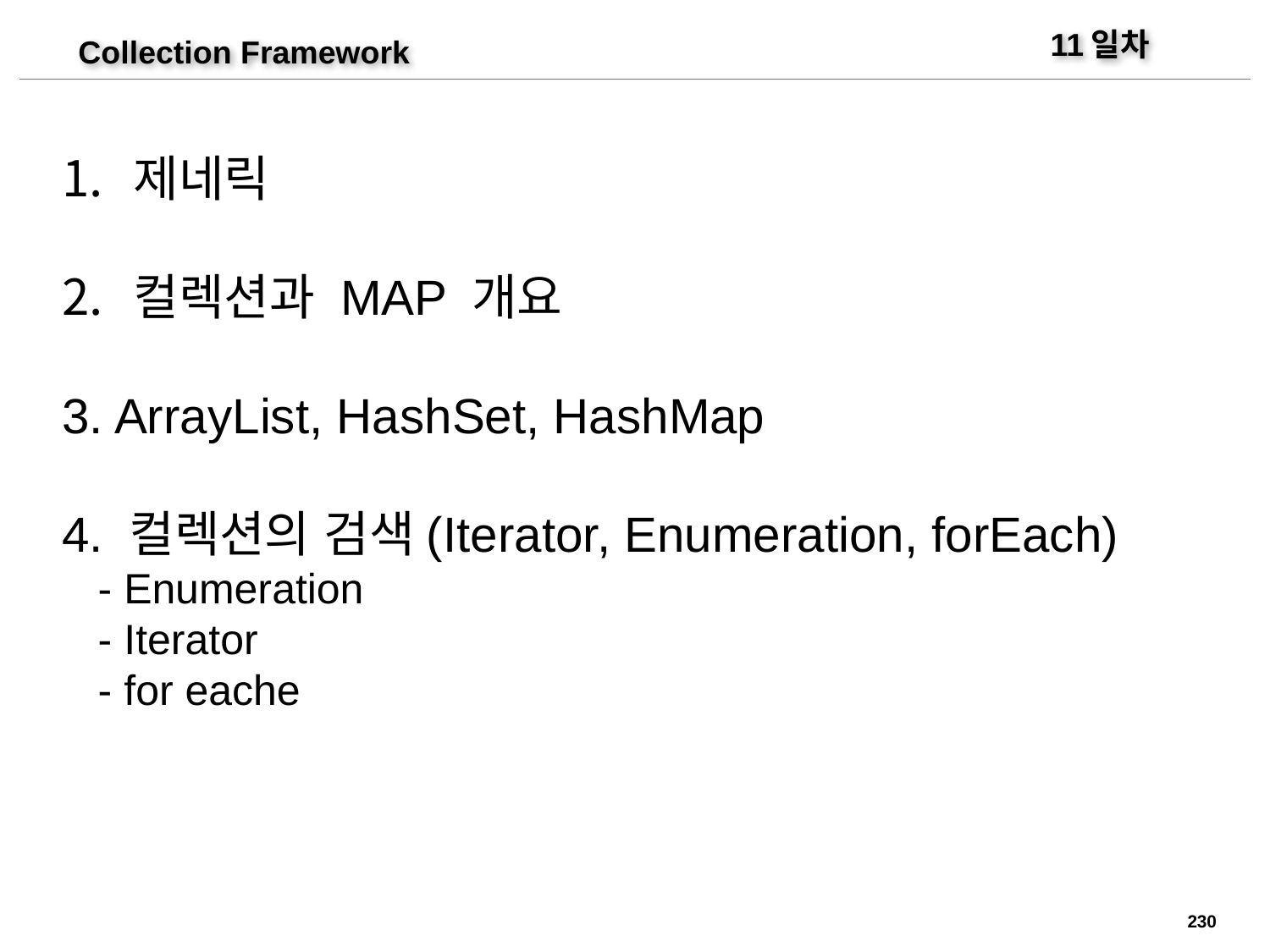

11일차
Collection Framework
제네릭

컬렉션과 MAP 개요

3. ArrayList, HashSet, HashMap

4. 컬렉션의 검색(Iterator, Enumeration, forEach)
   - Enumeration
   - Iterator
   - for eache